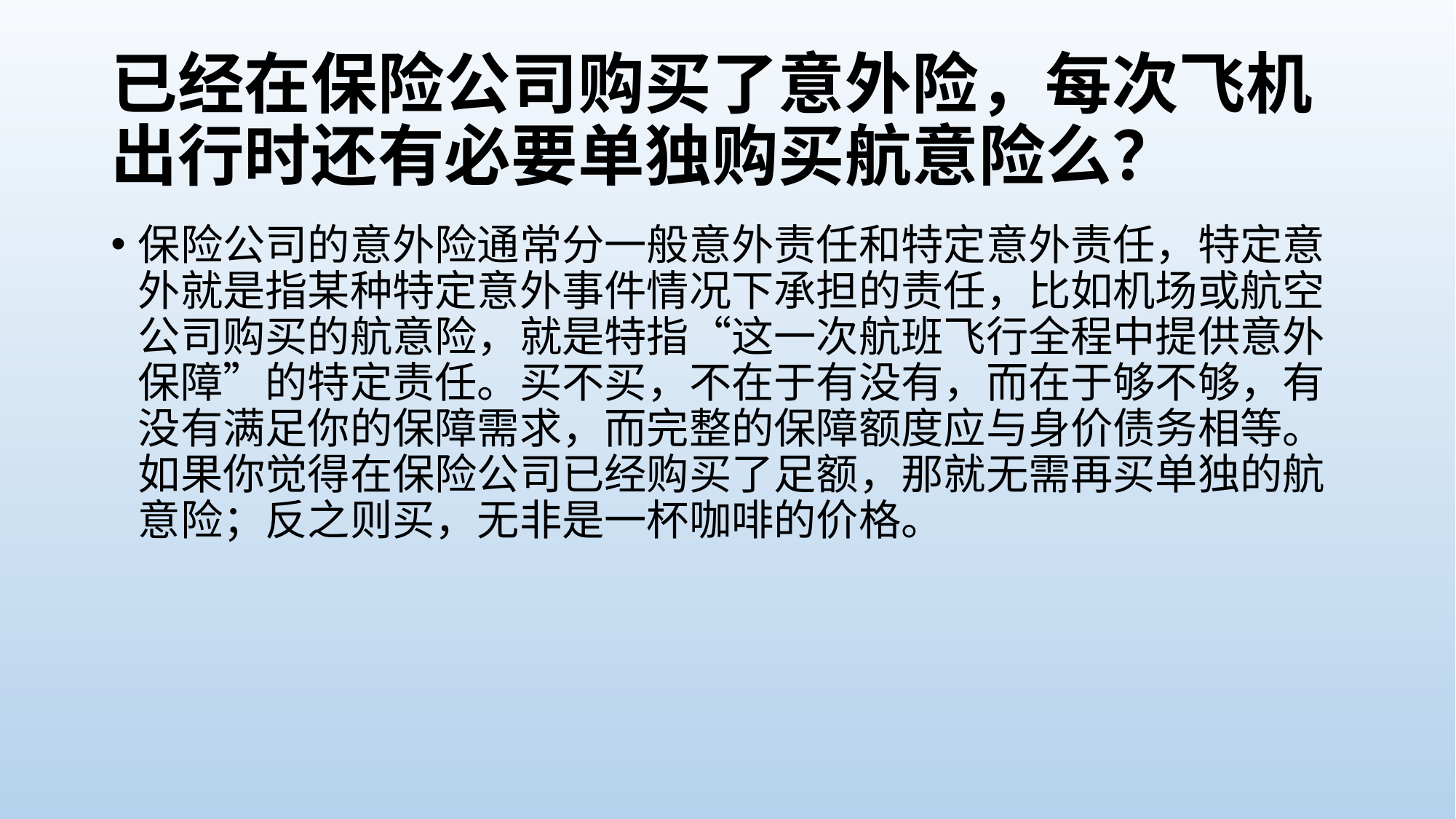

# 已经在保险公司购买了意外险，每次飞机出行时还有必要单独购买航意险么？
保险公司的意外险通常分一般意外责任和特定意外责任，特定意外就是指某种特定意外事件情况下承担的责任，比如机场或航空公司购买的航意险，就是特指“这一次航班飞行全程中提供意外保障”的特定责任。买不买，不在于有没有，而在于够不够，有没有满足你的保障需求，而完整的保障额度应与身价债务相等。如果你觉得在保险公司已经购买了足额，那就无需再买单独的航意险；反之则买，无非是一杯咖啡的价格。